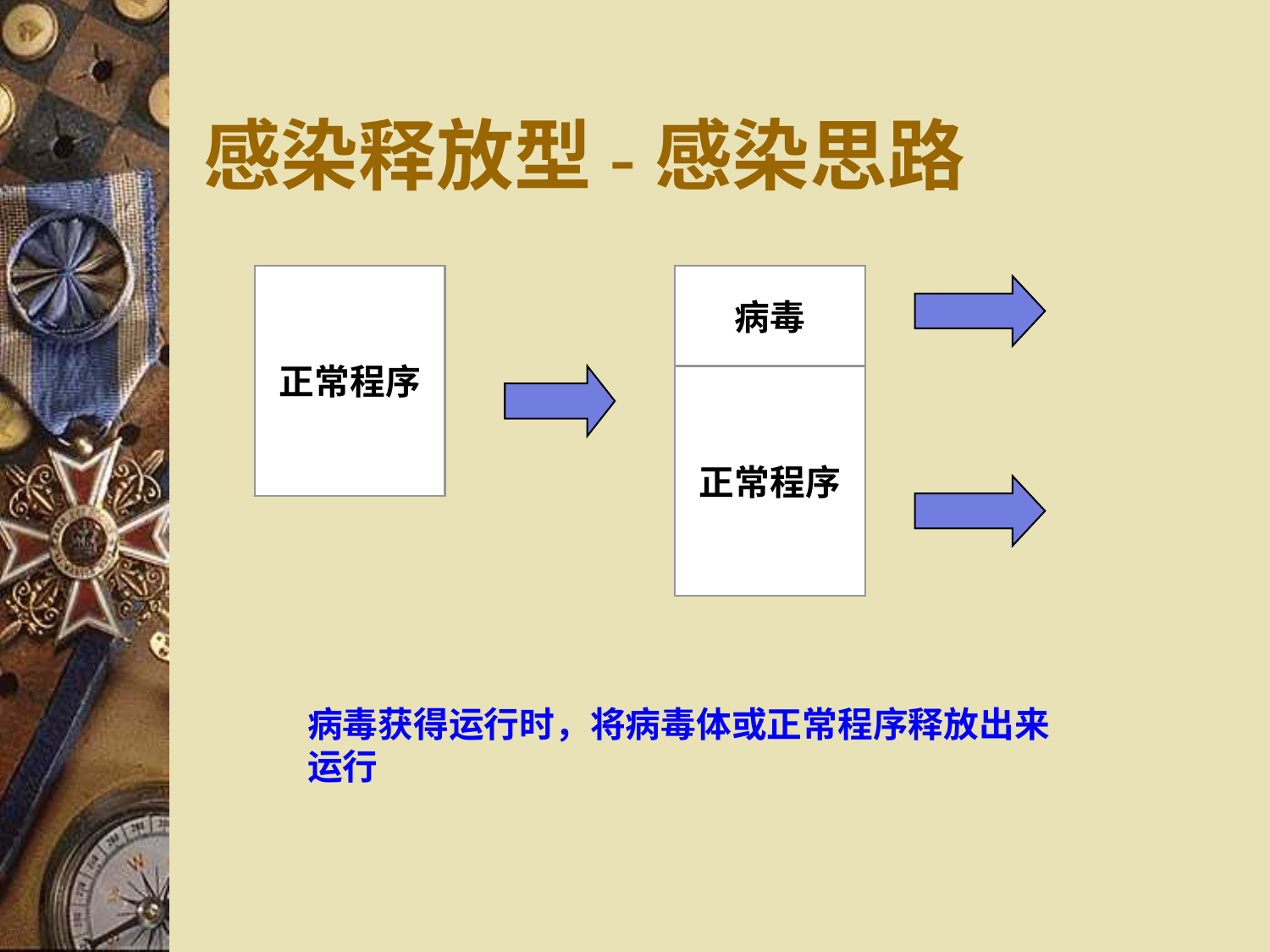

# 感染释放型-感染思路
正常程序
病毒

正常程序

病毒获得运行时，将病毒体或正常程序释放出来运行